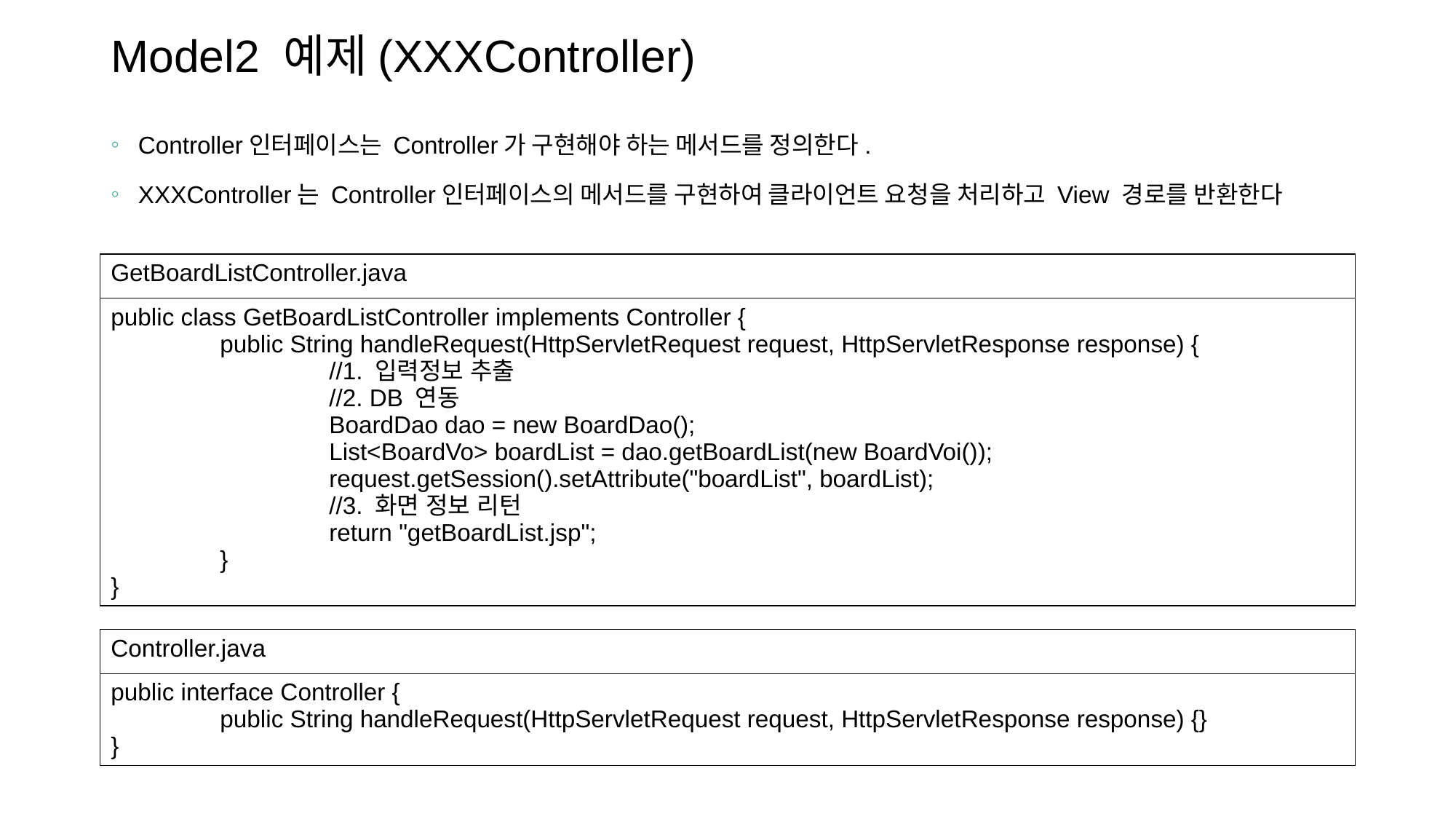

# Model2 예제(XXXController)
Controller인터페이스는 Controller가 구현해야 하는 메서드를 정의한다.
XXXController는 Controller인터페이스의 메서드를 구현하여 클라이언트 요청을 처리하고 View 경로를 반환한다
| GetBoardListController.java |
| --- |
| public class GetBoardListController implements Controller { public String handleRequest(HttpServletRequest request, HttpServletResponse response) { //1. 입력정보 추출 //2. DB 연동 BoardDao dao = new BoardDao(); List<BoardVo> boardList = dao.getBoardList(new BoardVoi()); request.getSession().setAttribute("boardList", boardList); //3. 화면 정보 리턴 return "getBoardList.jsp"; } } |
| Controller.java |
| --- |
| public interface Controller { public String handleRequest(HttpServletRequest request, HttpServletResponse response) {} } |